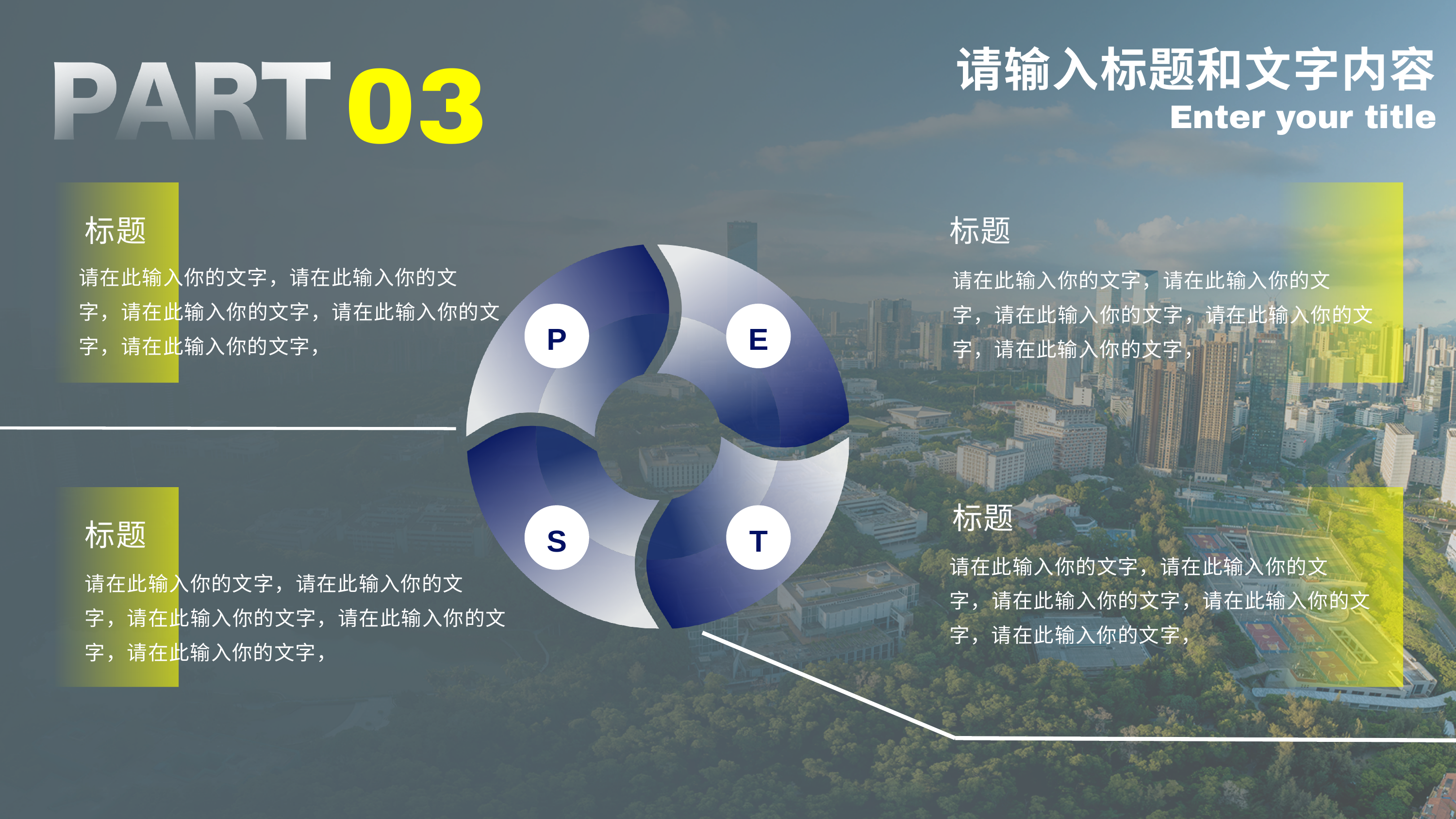

03
请输入标题和文字内容
Enter your title

标题
请在此输入你的文字，请在此输入你的文
字，请在此输入你的文字，请在此输入你的文字，请在此输入你的文字，

标题

P
E

S
T
请在此输入你的文字，请在此输入你的文
字，请在此输入你的文字，请在此输入你的文字，请在此输入你的文字，

标题
标题
请在此输入你的文字，请在此输入你的文
字，请在此输入你的文字，请在此输入你的文字，请在此输入你的文字，

请在此输入你的文字，请在此输入你的文
字，请在此输入你的文字，请在此输入你的文字，请在此输入你的文字，